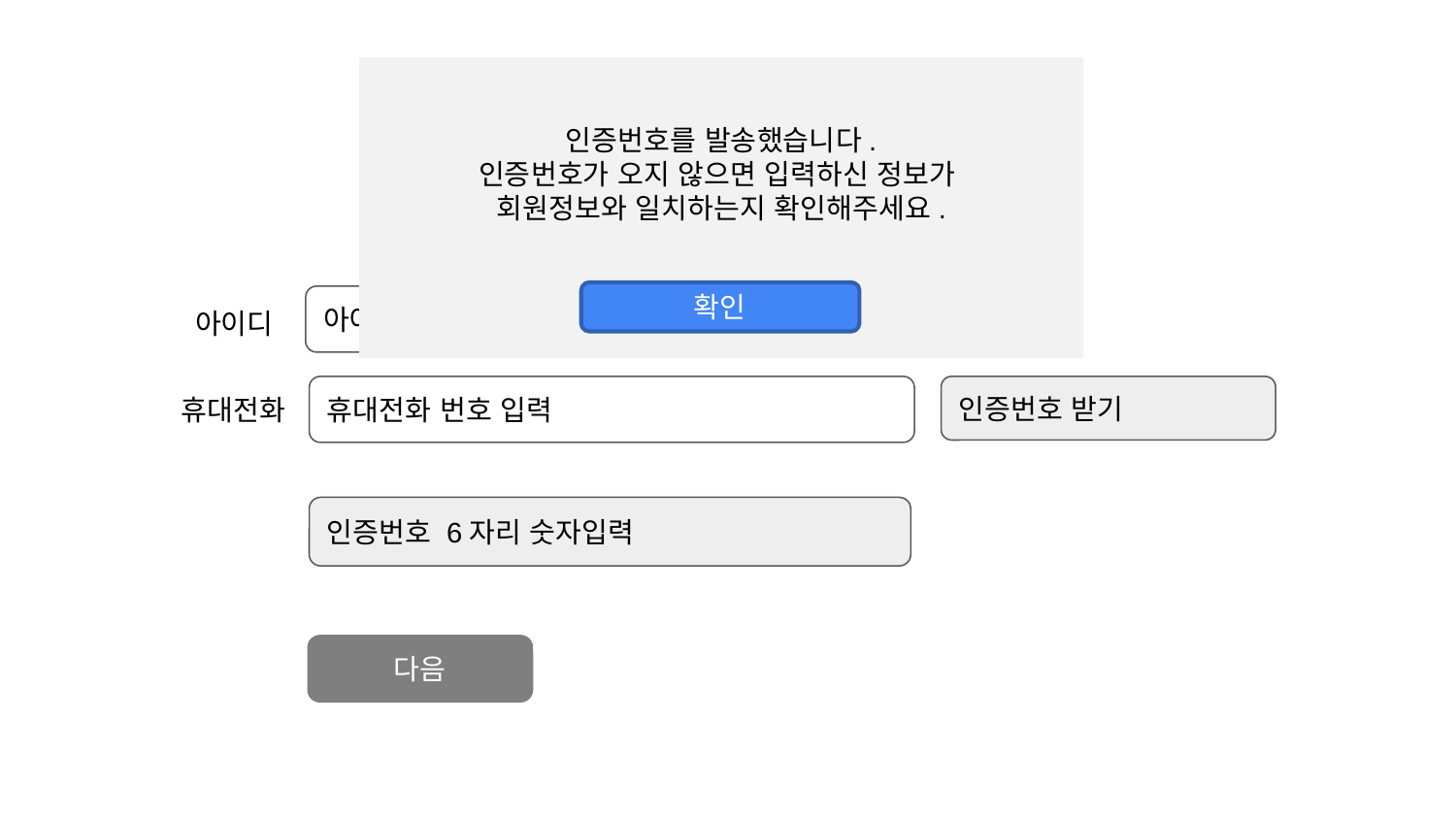

인증번호를 발송했습니다.
인증번호가 오지 않으면 입력하신 정보가
회원정보와 일치하는지 확인해주세요.

# 비밀번호 찾기
확인
아이디 입력
아이디
휴대전화 번호 입력
인증번호 받기
휴대전화
인증번호 6자리 숫자입력
다음